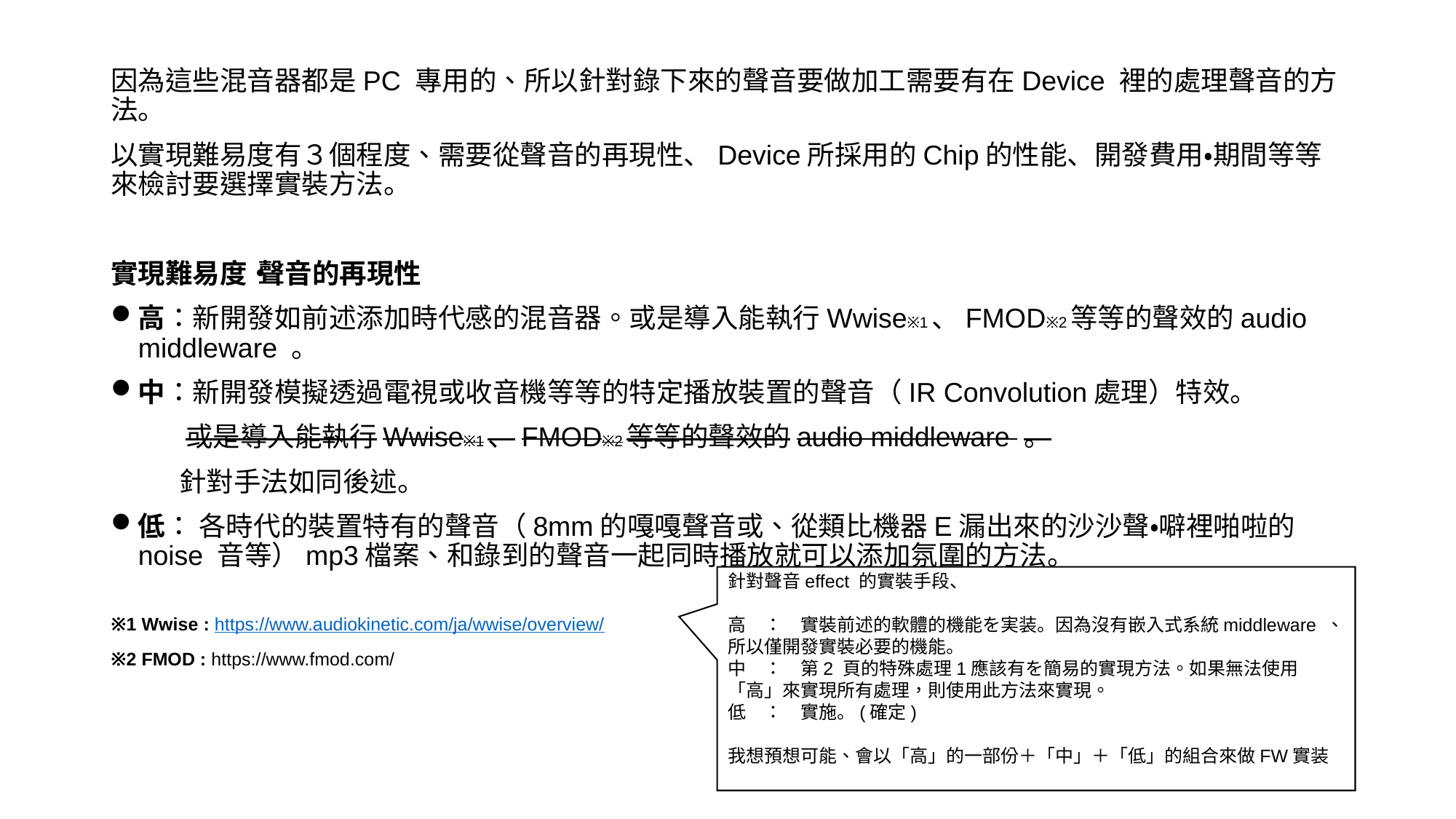

因為這些混音器都是PC 專用的、所以針對錄下來的聲音要做加工需要有在Device 裡的處理聲音的方法。
以實現難易度有３個程度、需要從聲音的再現性、Device所採用的Chip的性能、開發費用・期間等等來檢討要選擇實裝方法。

實現難易度・聲音的再現性
高：新開發如前述添加時代感的混音器。或是導入能執行Wwise※1、FMOD※2等等的聲效的audio middleware 。
中：新開發模擬透過電視或收音機等等的特定播放裝置的聲音（IR Convolution處理）特效。
           或是導入能執行Wwise※1、FMOD※2等等的聲效的audio middleware 。
          針對手法如同後述。
低： 各時代的裝置特有的聲音（8mm的嘎嘎聲音或、從類比機器E漏出來的沙沙聲・噼裡啪啦的noise 音等）mp3檔案、和錄到的聲音一起同時播放就可以添加氛圍的方法。
針對聲音effect 的實裝手段、

高　：　實裝前述的軟體的機能を実装。因為沒有嵌入式系統middleware 、所以僅開發實裝必要的機能。
中　：　第2 頁的特殊處理1應該有を簡易的實現方法。如果無法使用「高」來實現所有處理，則使用此方法來實現。
低　：　實施。(確定)

我想預想可能、會以「高」的一部份＋「中」＋「低」的組合來做FW實装

※1 Wwise : https://www.audiokinetic.com/ja/wwise/overview/
※2 FMOD : https://www.fmod.com/